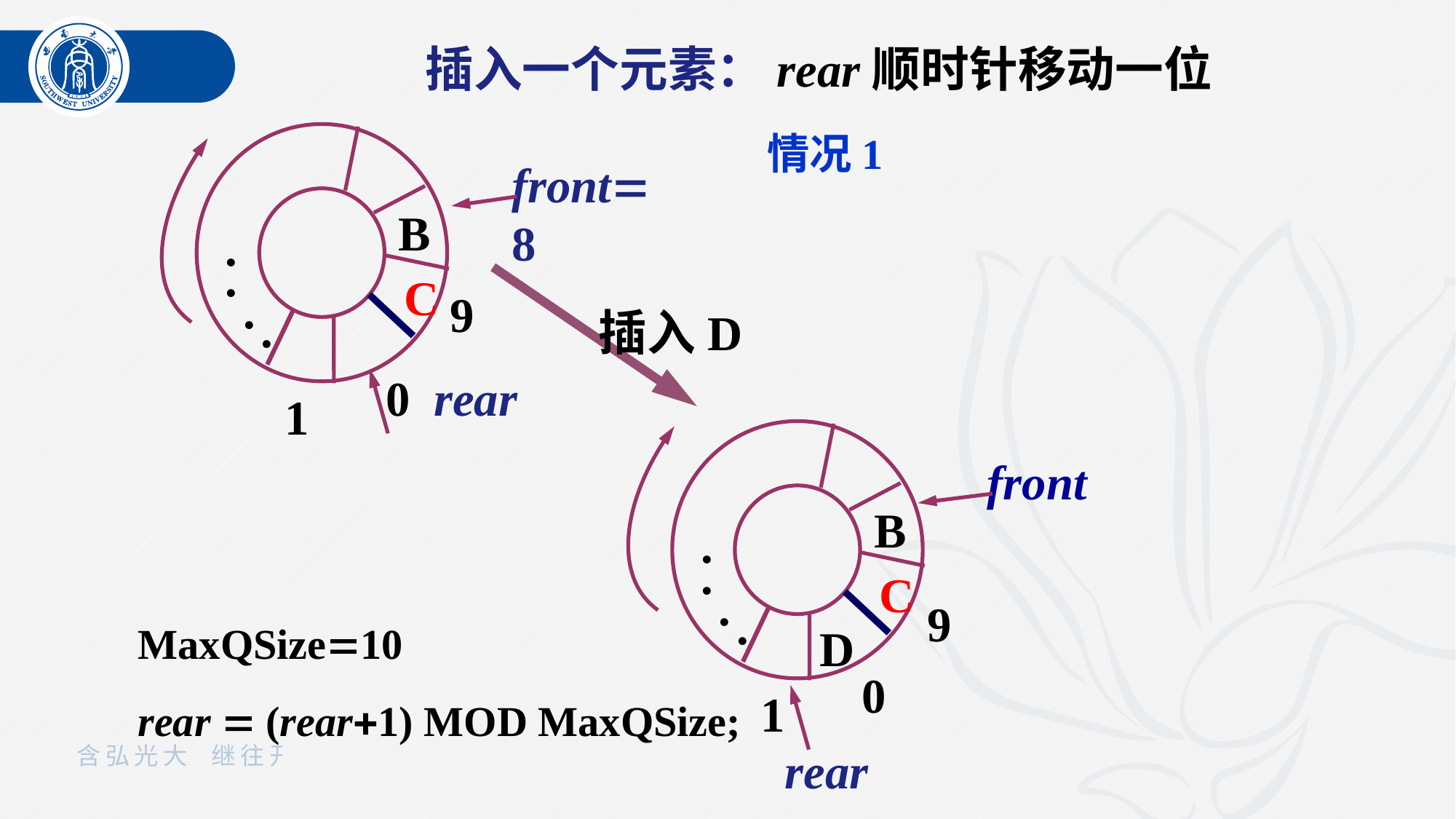

插入一个元素：rear顺时针移动一位
                              情况1

front=8

.
.

C
.

.

0
rear

1

B

9
插入D

front

.
.

C
.

.

0

1

B

D

rear

9
MaxQSize=10
rear = (rear+1) MOD MaxQSize;